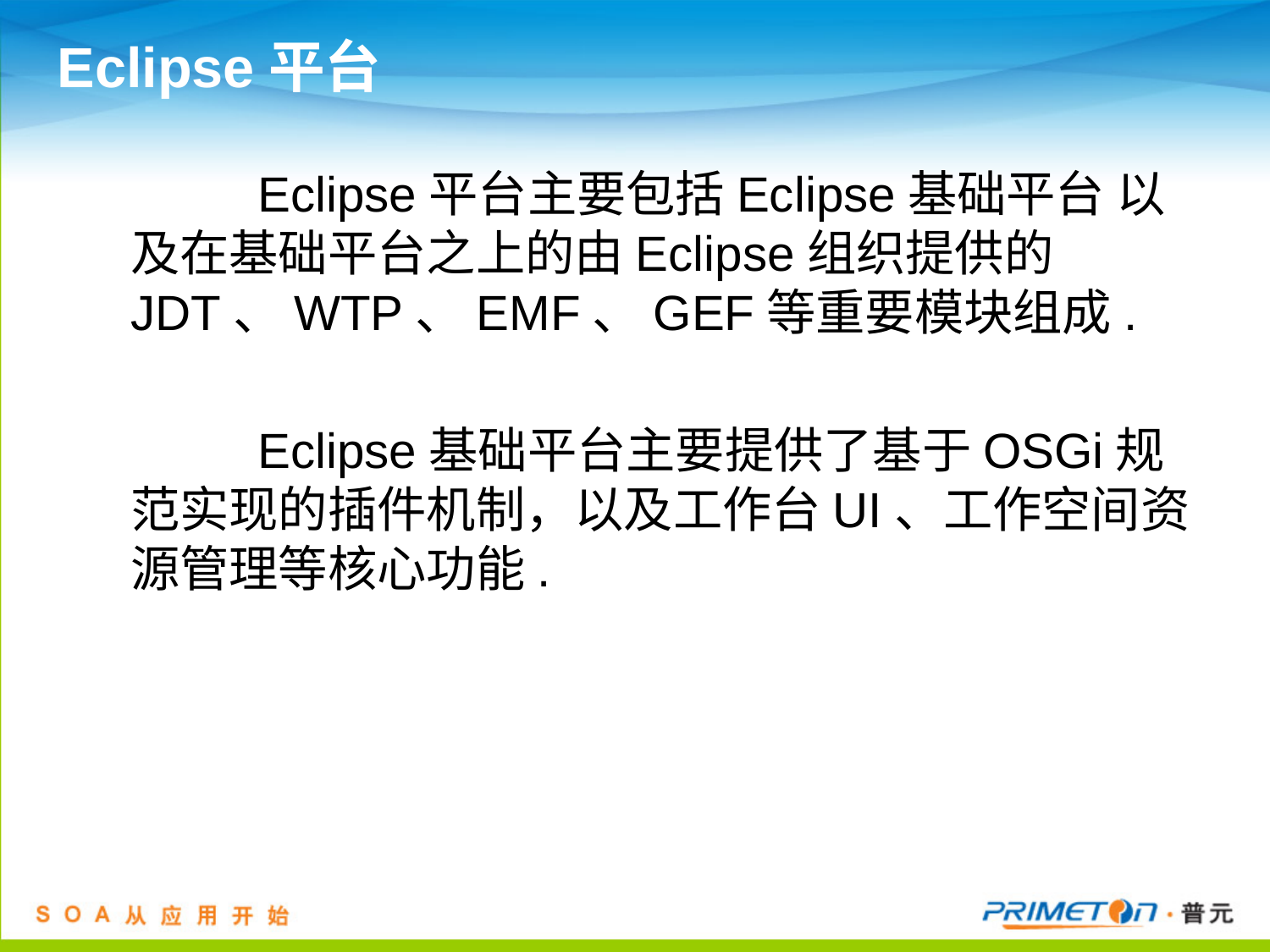

# Eclipse平台
		Eclipse平台主要包括Eclipse基础平台 以及在基础平台之上的由Eclipse组织提供的JDT、WTP、EMF、GEF等重要模块组成.

		Eclipse基础平台主要提供了基于OSGi规范实现的插件机制，以及工作台UI、工作空间资源管理等核心功能.